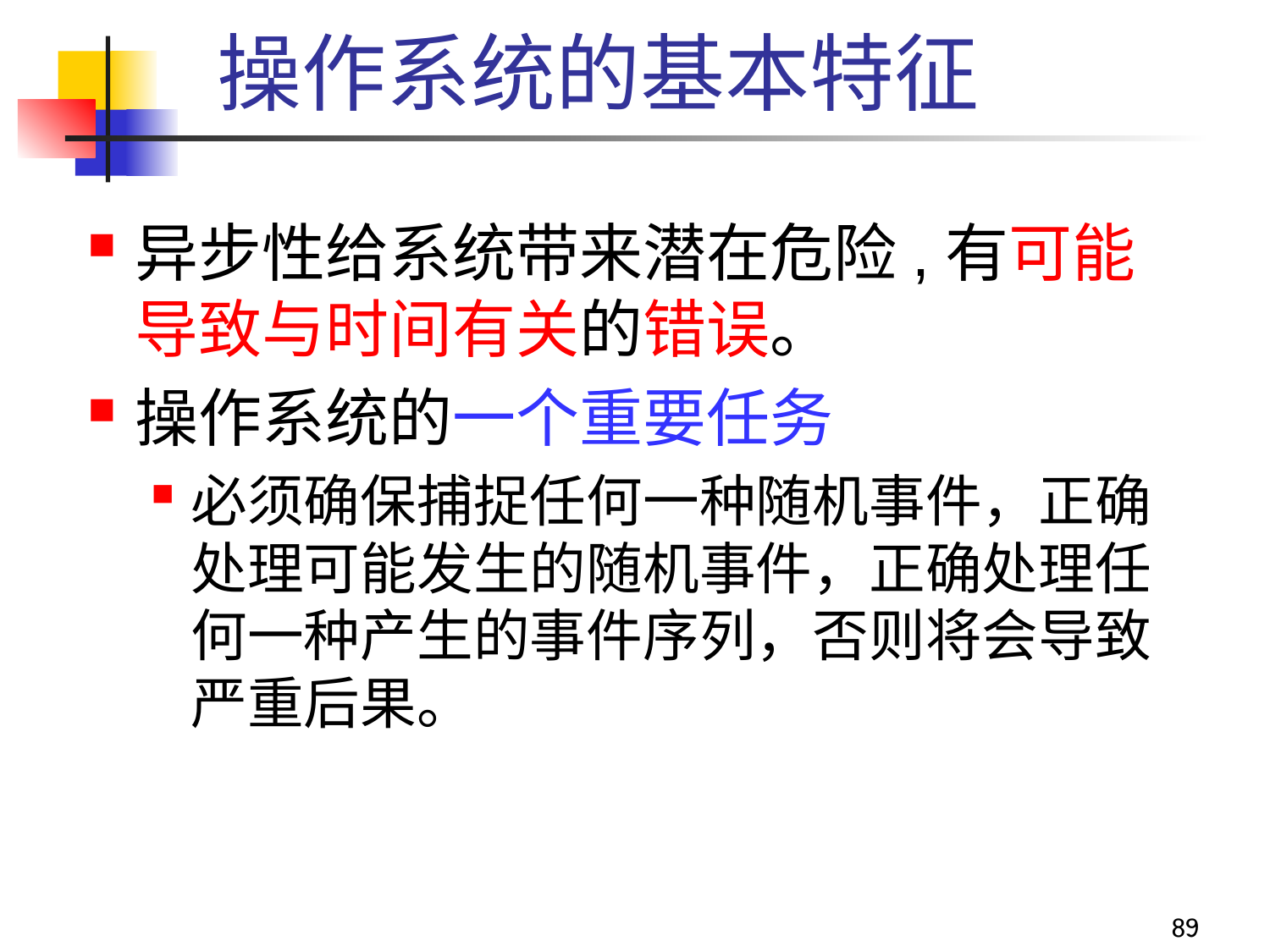

操作系统的基本特征
异步性给系统带来潜在危险,有可能导致与时间有关的错误。
操作系统的一个重要任务
必须确保捕捉任何一种随机事件，正确处理可能发生的随机事件，正确处理任何一种产生的事件序列，否则将会导致严重后果。
89